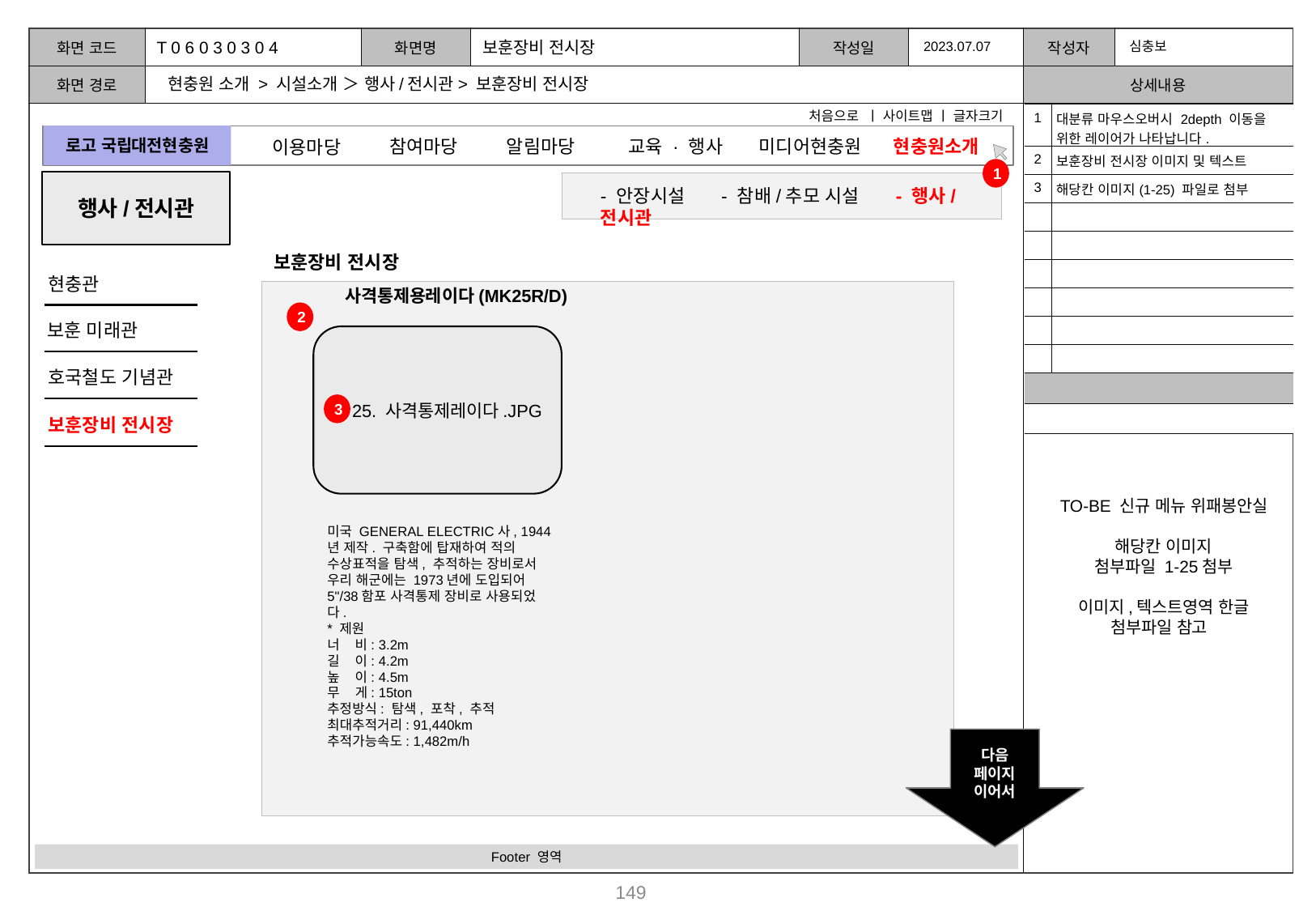

T 0 6 0 3 0 3 0 4
보훈장비 전시장
2023.07.07
심충보
현충원 소개 > 시설소개 ＞ 행사/전시관> 보훈장비 전시장
처음으로  ㅣ 사이트맵 ㅣ 글자크기
| 1 | 대분류 마우스오버시 2depth 이동을 위한 레이어가 나타납니다. |
| --- | --- |
| 2 | 보훈장비 전시장 이미지 및 텍스트 |
| 3 | 해당칸 이미지(1-25) 파일로 첨부 |
|  |  |
|  |  |
|  |  |
|  |  |
|  |  |
|  |  |
|  |  |
|  |  |
로고 국립대전현충원

참여마당
알림마당
미디어현충원
교육 · 행사
현충원소개
이용마당

1
행사/전시관

- 안장시설      - 참배/추모 시설      - 행사/전시관
보훈장비 전시장
현충관
사격통제용레이다(MK25R/D)

2
보훈 미래관
    25. 사격통제레이다.JPG
호국철도 기념관
3
보훈장비 전시장
TO-BE 신규 메뉴 위패봉안실

해당칸 이미지
첨부파일 1-25첨부

이미지,텍스트영역 한글 첨부파일 참고
미국 GENERAL ELECTRIC사, 1944년 제작. 구축함에 탑재하여 적의 수상표적을 탐색, 추적하는 장비로서 우리 해군에는 1973년에 도입되어 5"/38함포 사격통제 장비로 사용되었다.
* 제원
너    비: 3.2m
길    이: 4.2m
높    이: 4.5m
무    게: 15ton
추정방식: 탐색, 포착, 추적
최대추적거리: 91,440km
추적가능속도: 1,482m/h
다음
페이지
이어서
Footer 영역